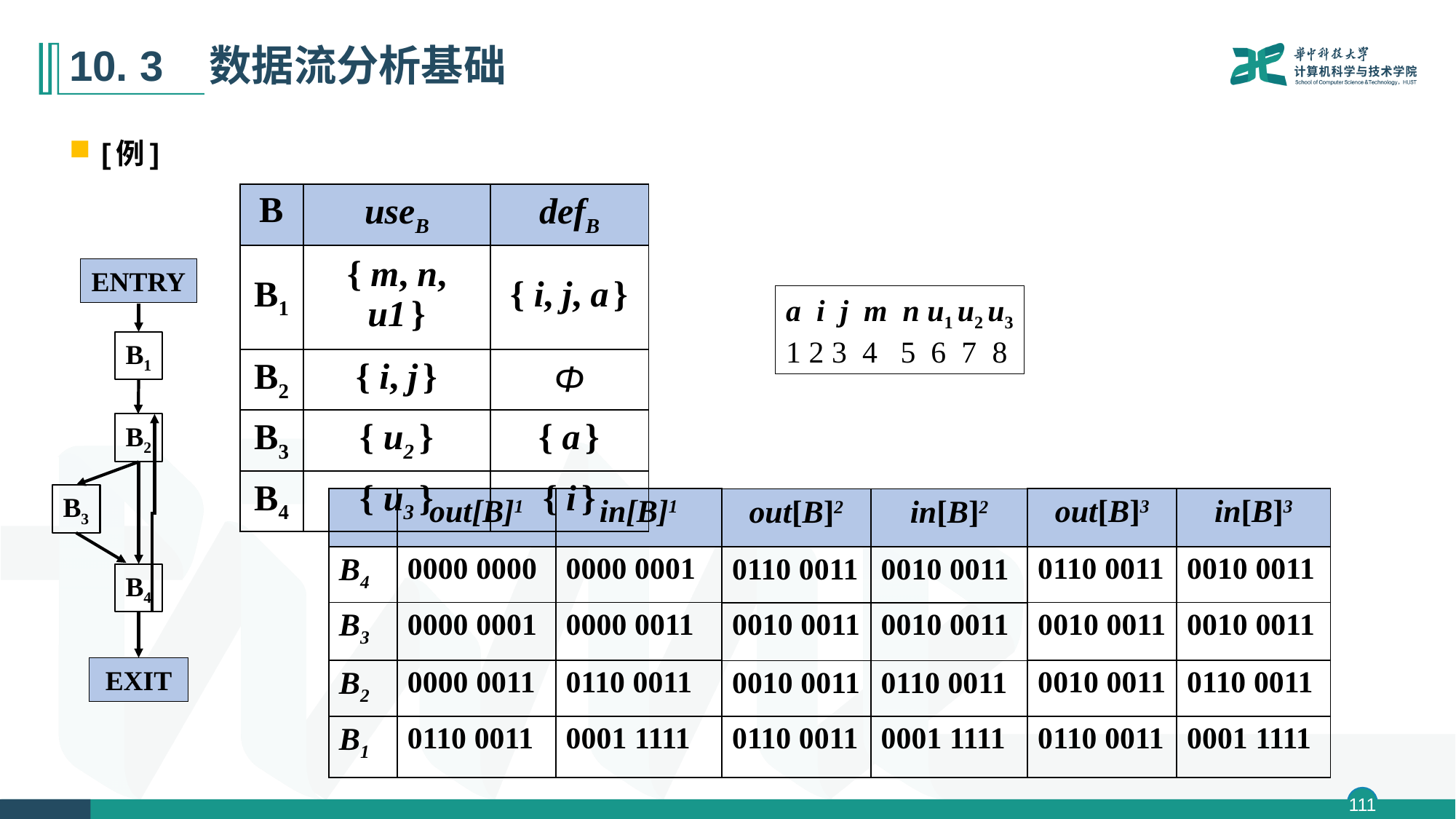

# 10. 3   数据流分析基础
[例]
| B | useB | defB |
| --- | --- | --- |
| B1 | { m, n, u1 } | { i, j, a } |
| B2 | { i, j } | Φ |
| B3 | { u2 } | { a } |
| B4 | { u3 } | { i } |
ENTRY
B1
B2
B3
B4
EXIT
a  i  j  m  n u1 u2 u3
1 2 3  4   5  6  7  8
|  | out[B]1 | in[B]1 |
| --- | --- | --- |
| B4 | 0000 0000 | 0000 0001 |
| B3 | 0000 0001 | 0000 0011 |
| B2 | 0000 0011 | 0110 0011 |
| B1 | 0110 0011 | 0001 1111 |
| out[B]3 | in[B]3 |
| --- | --- |
| 0110 0011 | 0010 0011 |
| 0010 0011 | 0010 0011 |
| 0010 0011 | 0110 0011 |
| 0110 0011 | 0001 1111 |
| out[B]2 | in[B]2 |
| --- | --- |
| 0110 0011 | 0010 0011 |
| 0010 0011 | 0010 0011 |
| 0010 0011 | 0110 0011 |
| 0110 0011 | 0001 1111 |